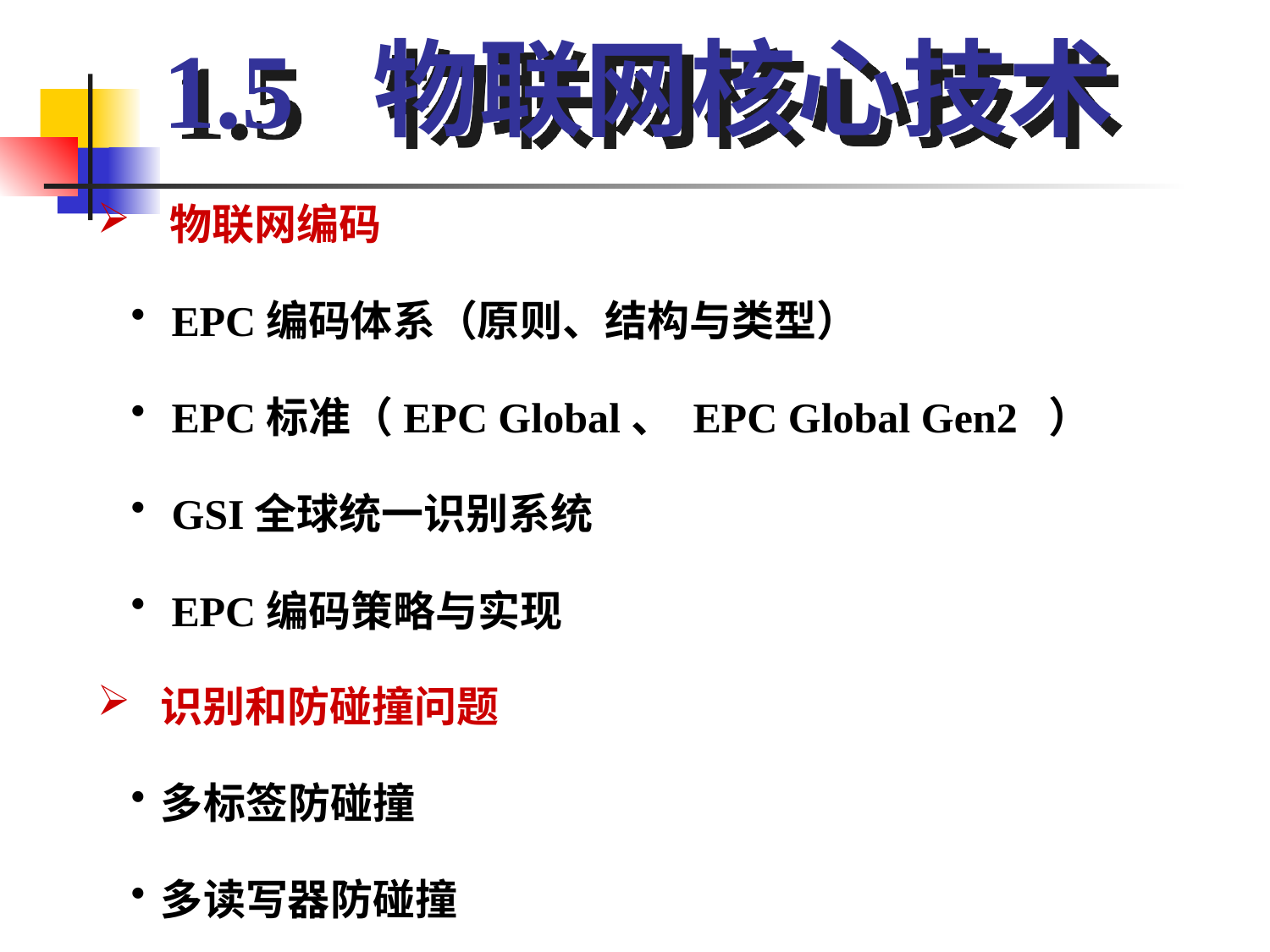

1.5  物联网核心技术
   物联网编码
 EPC编码体系（原则、结构与类型）
 EPC标准（EPC Global、 EPC Global Gen2  ）
 GSI全球统一识别系统
 EPC编码策略与实现
  识别和防碰撞问题
多标签防碰撞
多读写器防碰撞